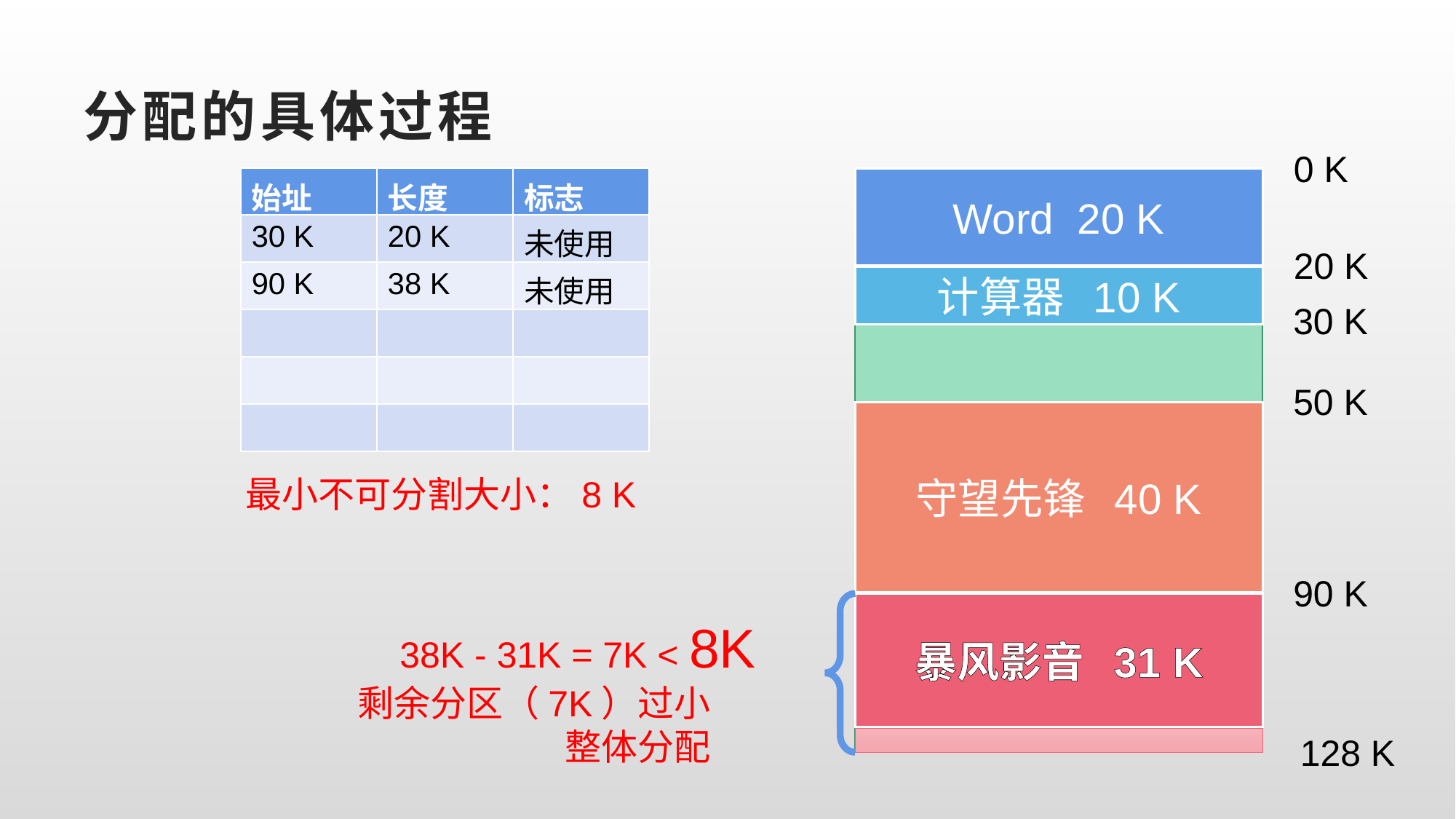

# 分配的具体过程
0 K
| 始址 | 长度 | 标志 |
| --- | --- | --- |
|  |  |  |
|  |  |  |
|  |  |  |
|  |  |  |
|  |  |  |

Word  20 K
| 30 K | 20 K | 未使用 |
| --- | --- | --- |
| 90 K | 38 K | 未使用 |
|  |  |  |
|  |  |  |
|  |  |  |
| 30 K | 20 K | 未使用 |
| --- | --- | --- |
|  |  |  |
|  |  |  |
|  |  |  |
|  |  |  |
20 K
计算器  10 K
30 K
50 K
守望先锋  40 K
最小不可分割大小：8 K
90 K

暴风影音  31 K
38K - 31K = 7K < 8K
剩余分区（7K）过小
整体分配
128 K